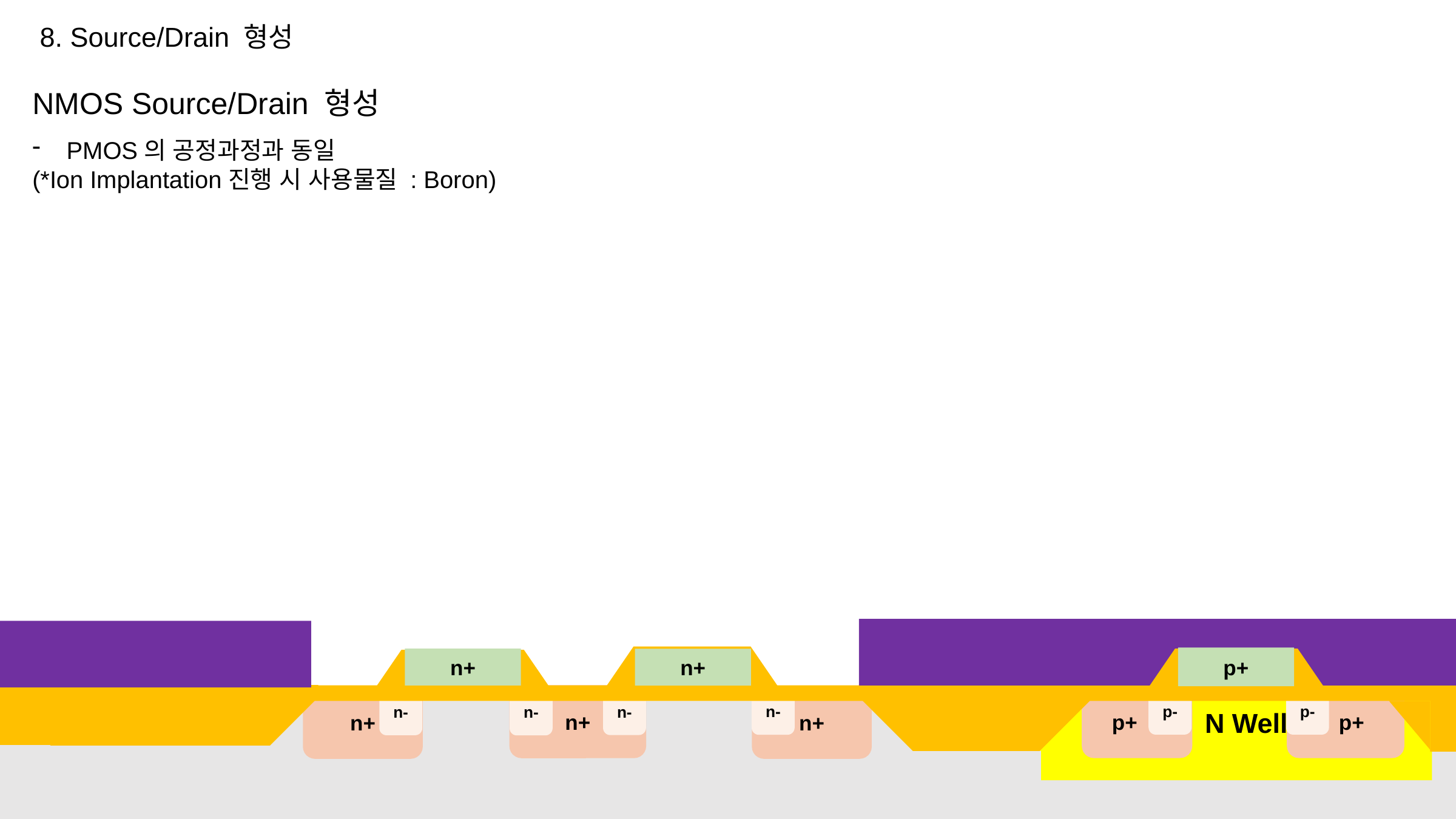

8. Source/Drain 형성
NMOS Source/Drain 형성

PMOS의 공정과정과 동일
(*Ion Implantation진행 시 사용물질 : Boron)

p+
n+

n+

   p+
  p+
n+

n+
n+
p-
p-
n-
n-
n-
n-
          N Well